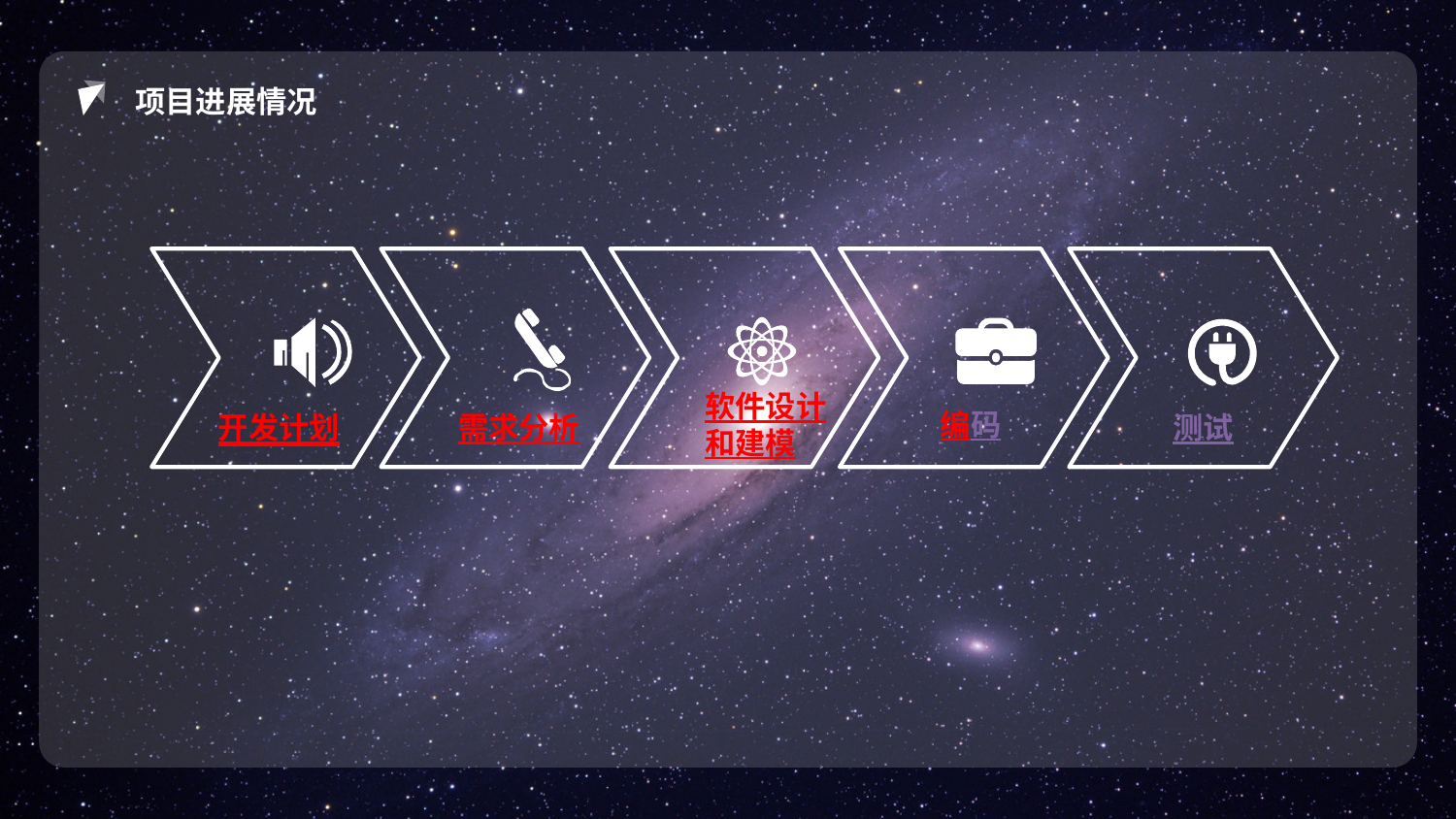

项目进展情况

软件设计
和建模
编码
开发计划
需求分析
测试